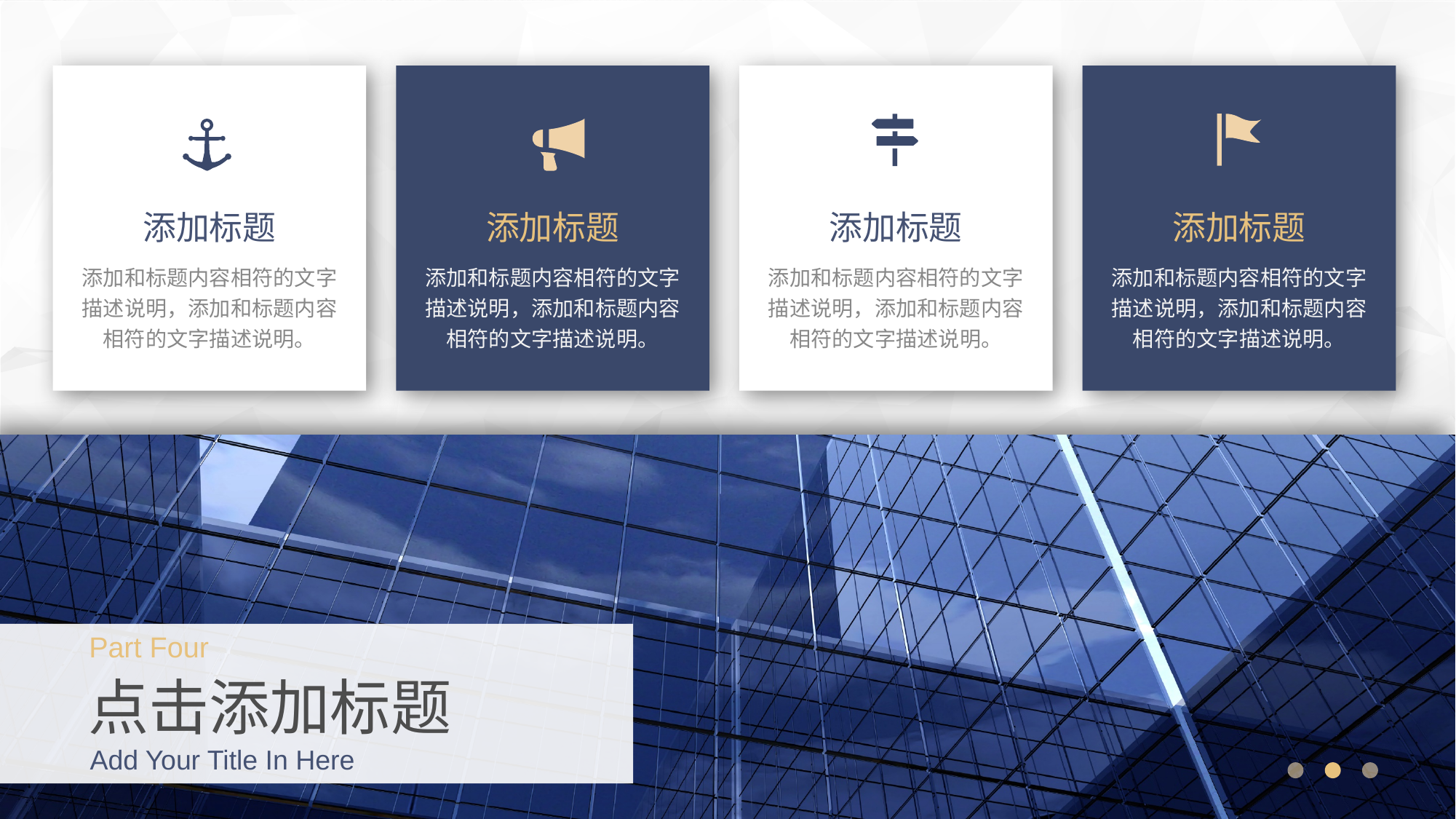

添加标题
添加和标题内容相符的文字描述说明，添加和标题内容相符的文字描述说明。

添加标题
添加和标题内容相符的文字描述说明，添加和标题内容相符的文字描述说明。

添加标题
添加和标题内容相符的文字描述说明，添加和标题内容相符的文字描述说明。

添加标题
添加和标题内容相符的文字描述说明，添加和标题内容相符的文字描述说明。

Part Four

点击添加标题
Add Your Title In Here